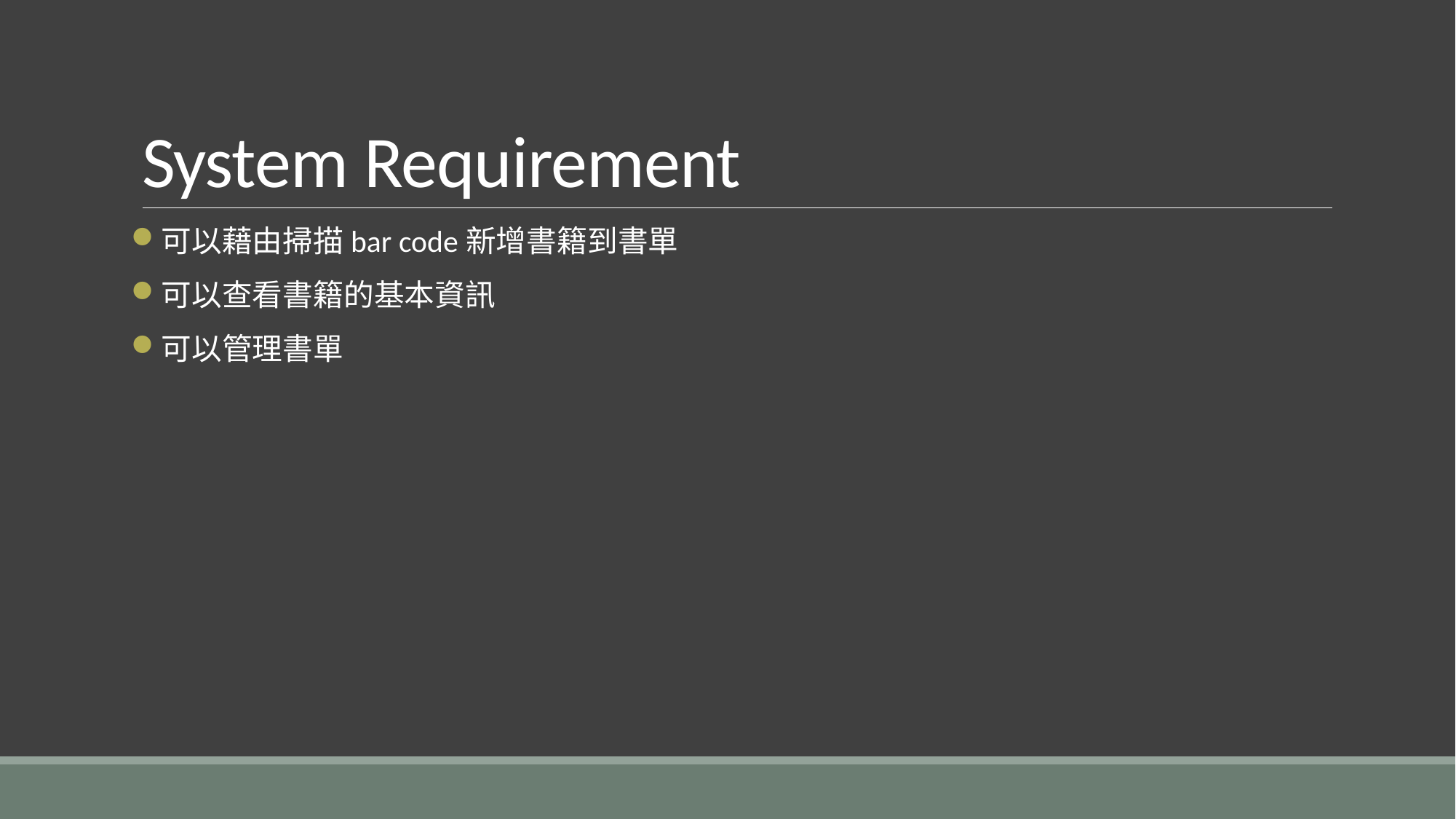

# System Requirement
可以藉由掃描bar code新增書籍到書單
可以查看書籍的基本資訊
可以管理書單